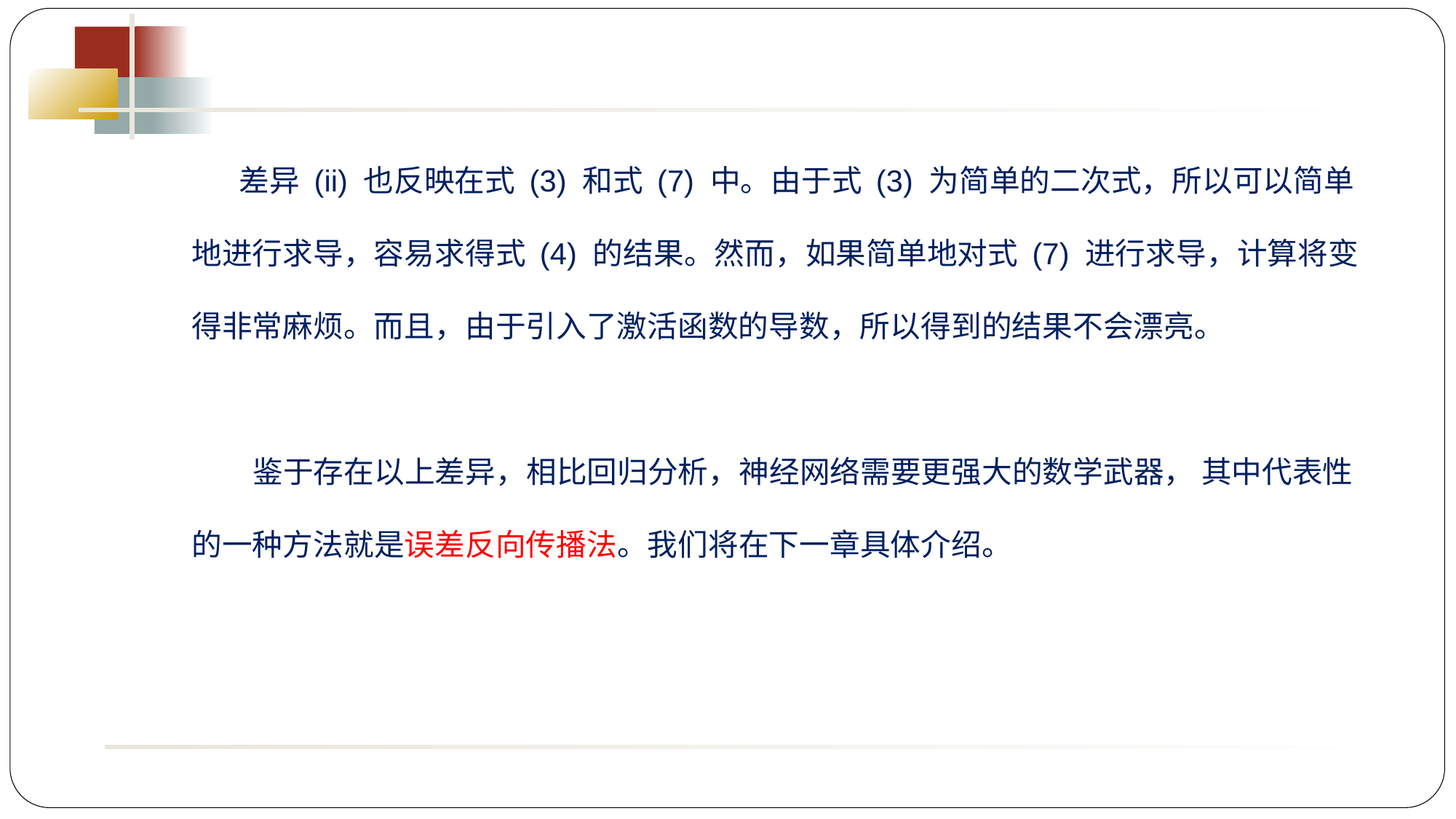

差异 (ii) 也反映在式 (3) 和式 (7) 中。由于式 (3) 为简单的二次式，所以可以简单地进行求导，容易求得式 (4) 的结果。然而，如果简单地对式 (7) 进行求导，计算将变得非常麻烦。而且，由于引入了激活函数的导数，所以得到的结果不会漂亮。

        鉴于存在以上差异，相比回归分析，神经网络需要更强大的数学武器， 其中代表性的一种方法就是误差反向传播法。我们将在下一章具体介绍。